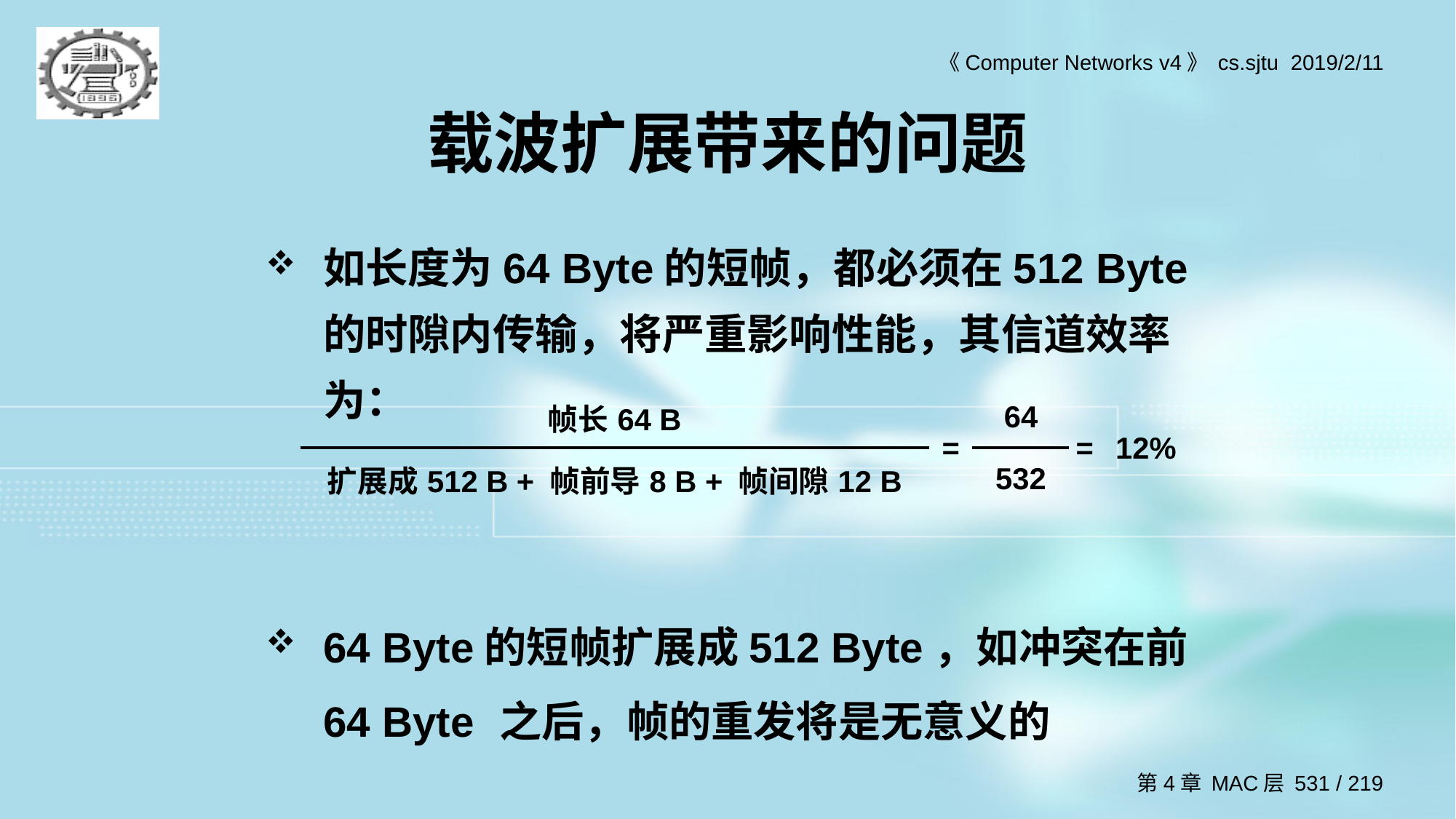

# 载波扩展带来的问题
如长度为64 Byte的短帧，都必须在512 Byte的时隙内传输，将严重影响性能，其信道效率为：

64 Byte的短帧扩展成512 Byte，如冲突在前64 Byte 之后，帧的重发将是无意义的
| 帧长64 B | = | 64 | = | 12% |
| --- | --- | --- | --- | --- |
| 扩展成512 B + 帧前导8 B + 帧间隙12 B |  | 532 |  |  |